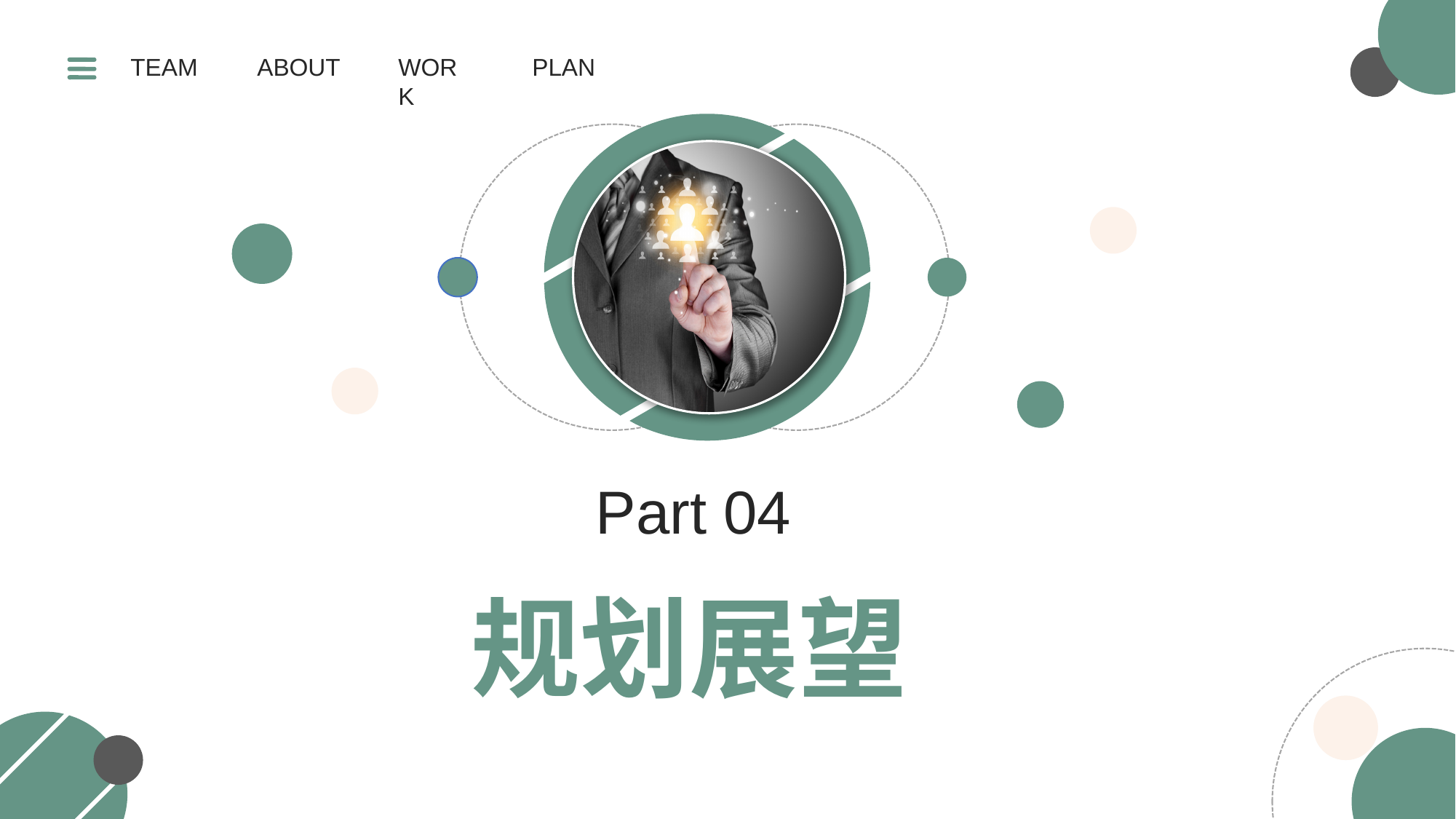

WORK
PLAN
TEAM
ABOUT

Part 04
规划展望